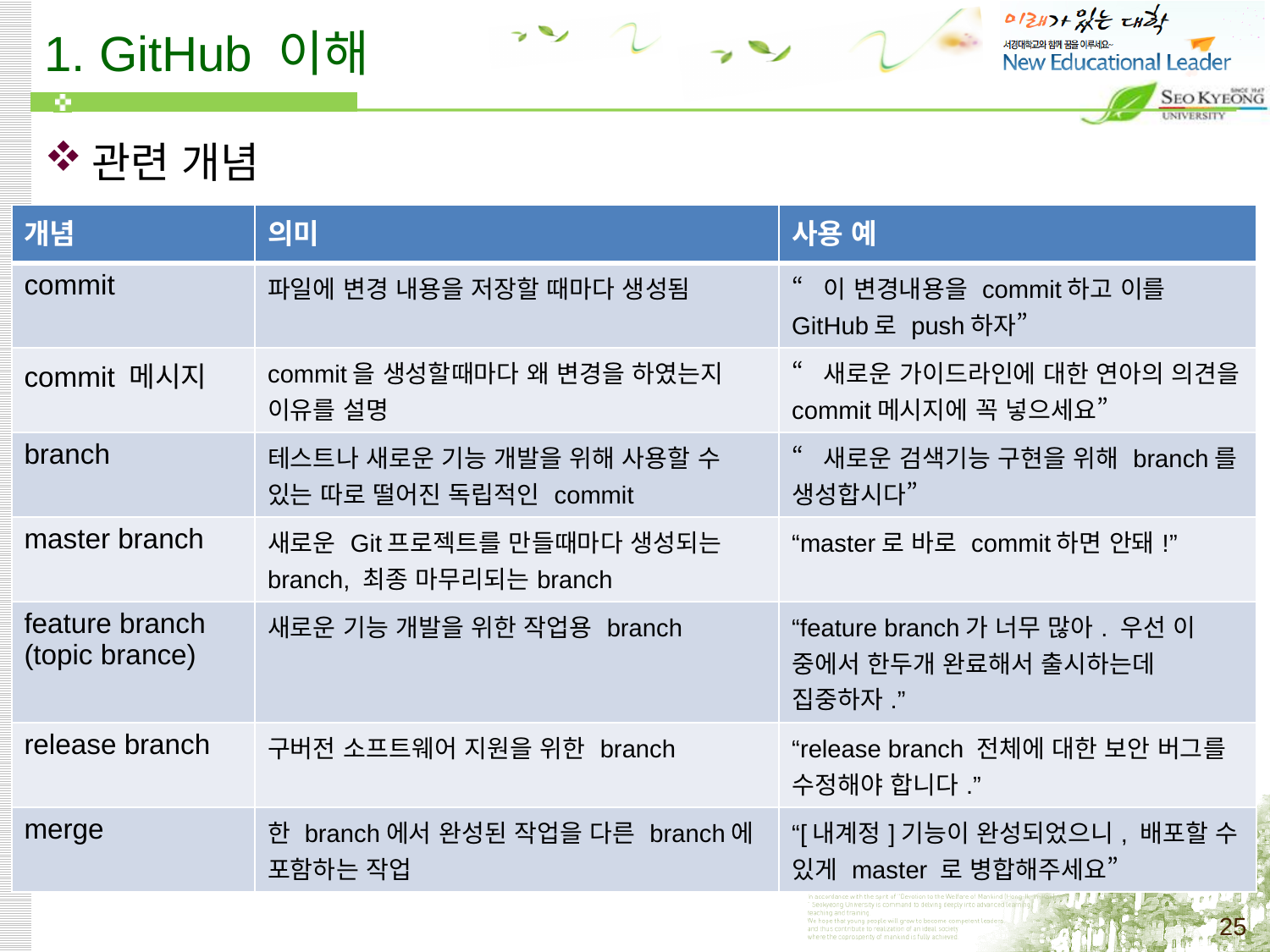

# 1. GitHub 이해
관련 개념

| 개념 | 의미 | 사용 예 |
| --- | --- | --- |
| commit | 파일에 변경 내용을 저장할 때마다 생성됨 | “이 변경내용을 commit하고 이를 GitHub로 push하자” |
| commit 메시지 | commit을 생성할때마다 왜 변경을 하였는지 이유를 설명 | “새로운 가이드라인에 대한 연아의 의견을 commit메시지에 꼭 넣으세요” |
| branch | 테스트나 새로운 기능 개발을 위해 사용할 수 있는 따로 떨어진 독립적인 commit | “새로운 검색기능 구현을 위해 branch를 생성합시다” |
| master branch | 새로운 Git프로젝트를 만들때마다 생성되는 branch, 최종 마무리되는branch | “master로 바로 commit하면 안돼!” |
| feature branch (topic brance) | 새로운 기능 개발을 위한 작업용 branch | “feature branch가 너무 많아. 우선 이 중에서 한두개 완료해서 출시하는데 집중하자.” |
| release branch | 구버전 소프트웨어 지원을 위한 branch | “release branch 전체에 대한 보안 버그를 수정해야 합니다.” |
| merge | 한 branch에서 완성된 작업을 다른 branch에 포함하는 작업 | “[내계정]기능이 완성되었으니, 배포할 수 있게 master 로 병합해주세요” |